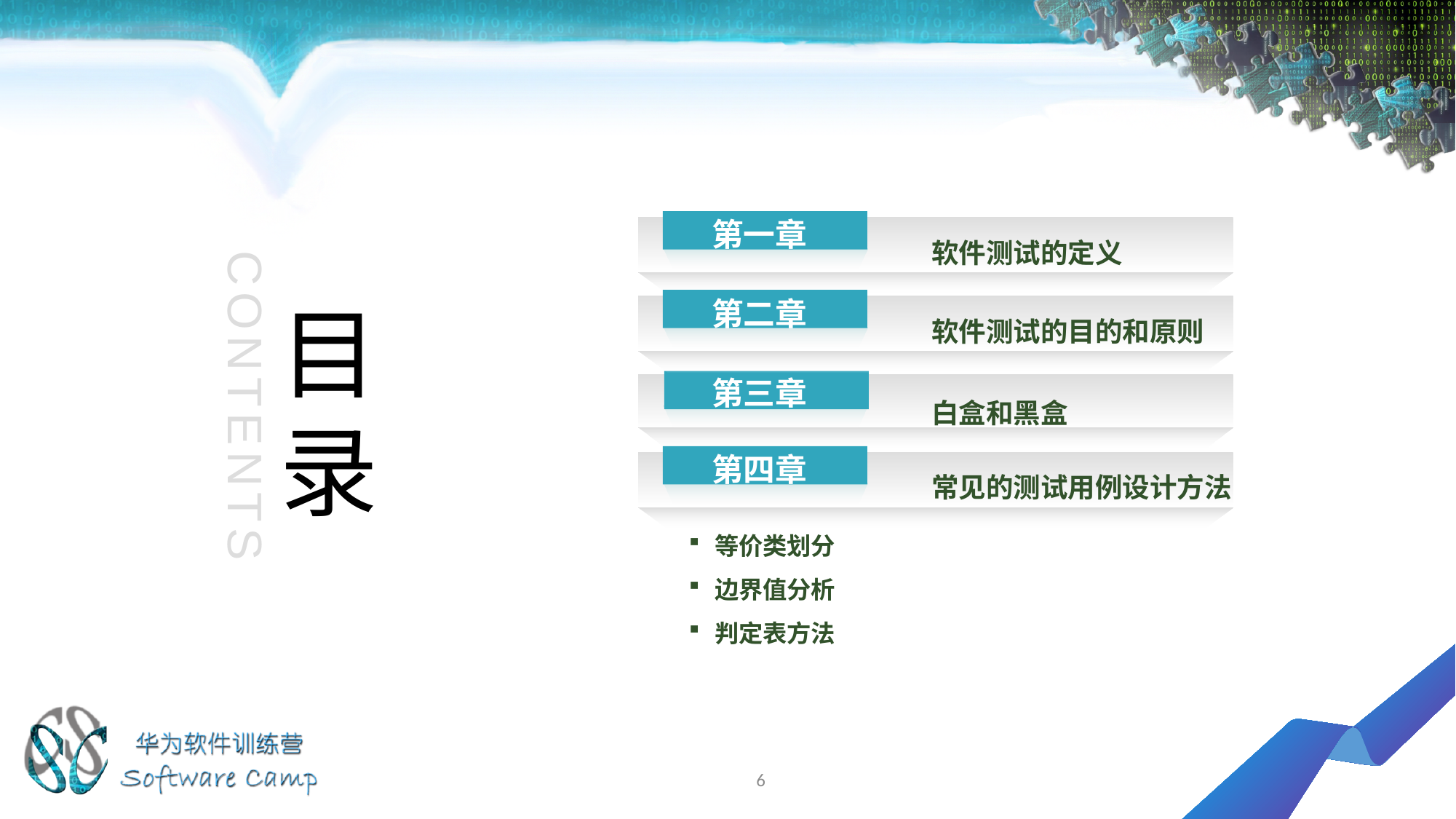

第一章

软件测试的定义

目
录
第二章

软件测试的目的和原则

第三章

白盒和黑盒

CONTENTS
第四章

常见的测试用例设计方法

等价类划分
边界值分析
判定表方法
6